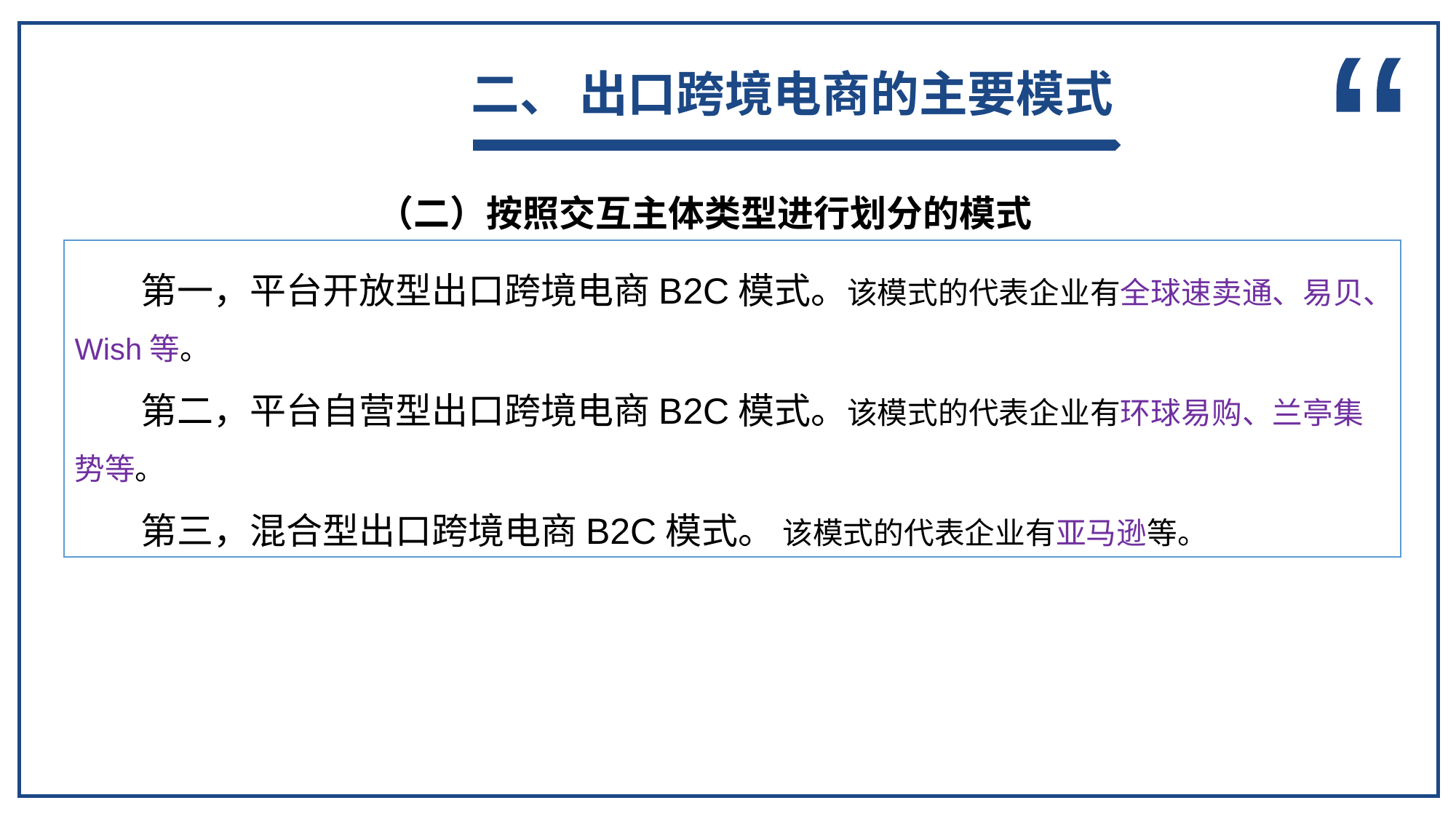

二、 出口跨境电商的主要模式

“
                               （二）按照交互主体类型进行划分的模式
       第一，平台开放型出口跨境电商B2C模式。该模式的代表企业有全球速卖通、易贝、Wish等。
       第二，平台自营型出口跨境电商B2C模式。该模式的代表企业有环球易购、兰亭集势等。
       第三，混合型出口跨境电商B2C模式。 该模式的代表企业有亚马逊等。